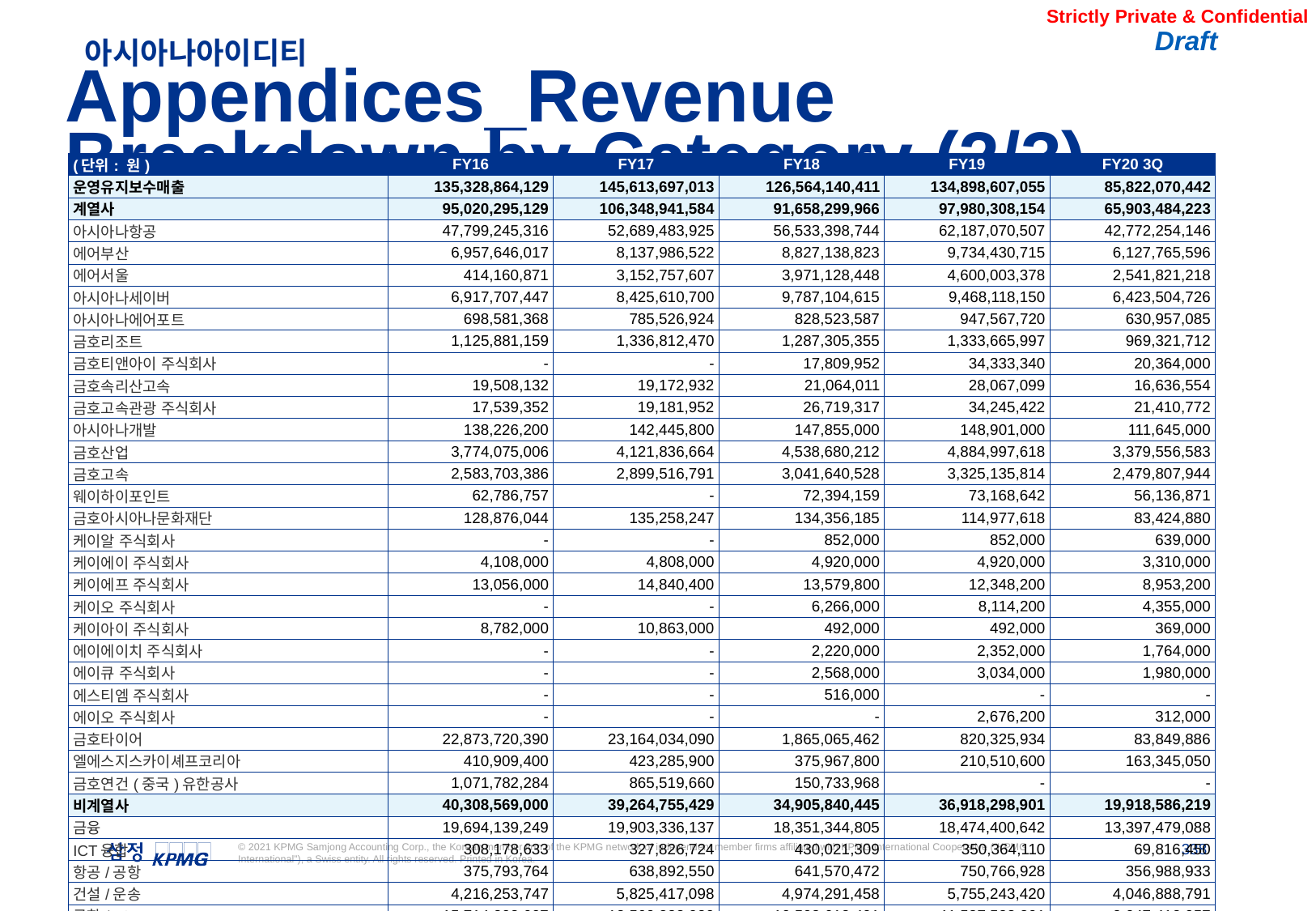

아시아나아이디티
Appendices_Revenue Breakdown by Category (2/3)
| (단위: 원) | FY16 | FY17 | FY18 | FY19 | FY20 3Q |
| --- | --- | --- | --- | --- | --- |
| 운영유지보수매출 | 135,328,864,129 | 145,613,697,013 | 126,564,140,411 | 134,898,607,055 | 85,822,070,442 |
| 계열사 | 95,020,295,129 | 106,348,941,584 | 91,658,299,966 | 97,980,308,154 | 65,903,484,223 |
| 아시아나항공 | 47,799,245,316 | 52,689,483,925 | 56,533,398,744 | 62,187,070,507 | 42,772,254,146 |
| 에어부산 | 6,957,646,017 | 8,137,986,522 | 8,827,138,823 | 9,734,430,715 | 6,127,765,596 |
| 에어서울 | 414,160,871 | 3,152,757,607 | 3,971,128,448 | 4,600,003,378 | 2,541,821,218 |
| 아시아나세이버 | 6,917,707,447 | 8,425,610,700 | 9,787,104,615 | 9,468,118,150 | 6,423,504,726 |
| 아시아나에어포트 | 698,581,368 | 785,526,924 | 828,523,587 | 947,567,720 | 630,957,085 |
| 금호리조트 | 1,125,881,159 | 1,336,812,470 | 1,287,305,355 | 1,333,665,997 | 969,321,712 |
| 금호티앤아이 주식회사 | - | - | 17,809,952 | 34,333,340 | 20,364,000 |
| 금호속리산고속 | 19,508,132 | 19,172,932 | 21,064,011 | 28,067,099 | 16,636,554 |
| 금호고속관광 주식회사 | 17,539,352 | 19,181,952 | 26,719,317 | 34,245,422 | 21,410,772 |
| 아시아나개발 | 138,226,200 | 142,445,800 | 147,855,000 | 148,901,000 | 111,645,000 |
| 금호산업 | 3,774,075,006 | 4,121,836,664 | 4,538,680,212 | 4,884,997,618 | 3,379,556,583 |
| 금호고속 | 2,583,703,386 | 2,899,516,791 | 3,041,640,528 | 3,325,135,814 | 2,479,807,944 |
| 웨이하이포인트 | 62,786,757 | - | 72,394,159 | 73,168,642 | 56,136,871 |
| 금호아시아나문화재단 | 128,876,044 | 135,258,247 | 134,356,185 | 114,977,618 | 83,424,880 |
| 케이알 주식회사 | - | - | 852,000 | 852,000 | 639,000 |
| 케이에이 주식회사 | 4,108,000 | 4,808,000 | 4,920,000 | 4,920,000 | 3,310,000 |
| 케이에프 주식회사 | 13,056,000 | 14,840,400 | 13,579,800 | 12,348,200 | 8,953,200 |
| 케이오 주식회사 | - | - | 6,266,000 | 8,114,200 | 4,355,000 |
| 케이아이 주식회사 | 8,782,000 | 10,863,000 | 492,000 | 492,000 | 369,000 |
| 에이에이치 주식회사 | - | - | 2,220,000 | 2,352,000 | 1,764,000 |
| 에이큐 주식회사 | - | - | 2,568,000 | 3,034,000 | 1,980,000 |
| 에스티엠 주식회사 | - | - | 516,000 | - | - |
| 에이오 주식회사 | - | - | - | 2,676,200 | 312,000 |
| 금호타이어 | 22,873,720,390 | 23,164,034,090 | 1,865,065,462 | 820,325,934 | 83,849,886 |
| 엘에스지스카이셰프코리아 | 410,909,400 | 423,285,900 | 375,967,800 | 210,510,600 | 163,345,050 |
| 금호연건(중국)유한공사 | 1,071,782,284 | 865,519,660 | 150,733,968 | - | - |
| 비계열사 | 40,308,569,000 | 39,264,755,429 | 34,905,840,445 | 36,918,298,901 | 19,918,586,219 |
| 금융 | 19,694,139,249 | 19,903,336,137 | 18,351,344,805 | 18,474,400,642 | 13,397,479,088 |
| ICT융합 | 308,178,633 | 327,826,724 | 430,021,309 | 350,364,110 | 69,816,450 |
| 항공/공항 | 375,793,764 | 638,892,550 | 641,570,472 | 750,766,928 | 356,988,933 |
| 건설/운송 | 4,216,253,747 | 5,825,417,098 | 4,974,291,458 | 5,755,243,420 | 4,046,888,791 |
| 공항/DC | 15,714,203,607 | 12,569,282,920 | 10,508,612,401 | 11,587,523,801 | 2,047,412,957 |